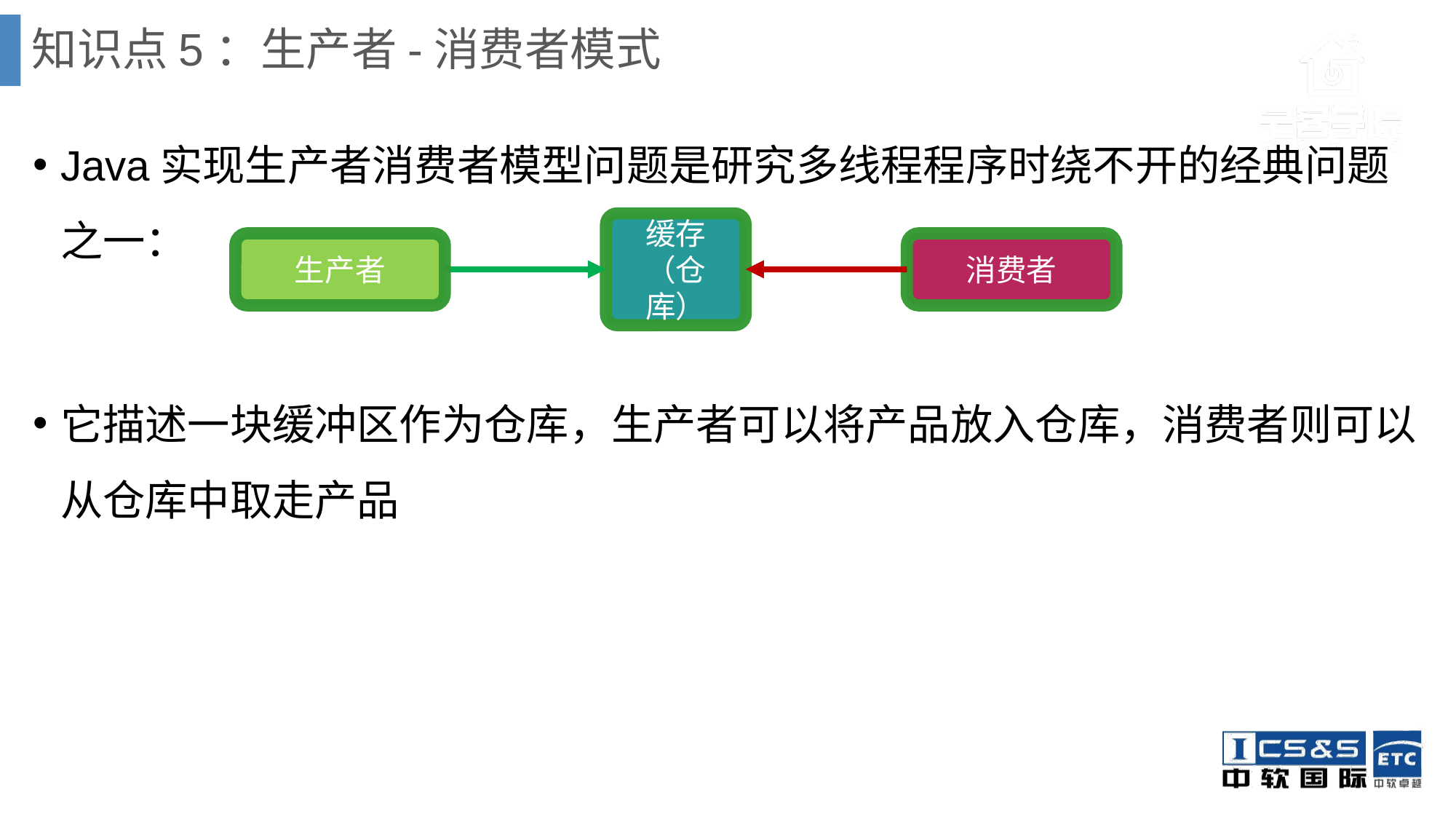

# 知识点5：生产者-消费者模式
Java实现生产者消费者模型问题是研究多线程程序时绕不开的经典问题之一：

它描述一块缓冲区作为仓库，生产者可以将产品放入仓库，消费者则可以从仓库中取走产品
缓存（仓库）
生产者
消费者